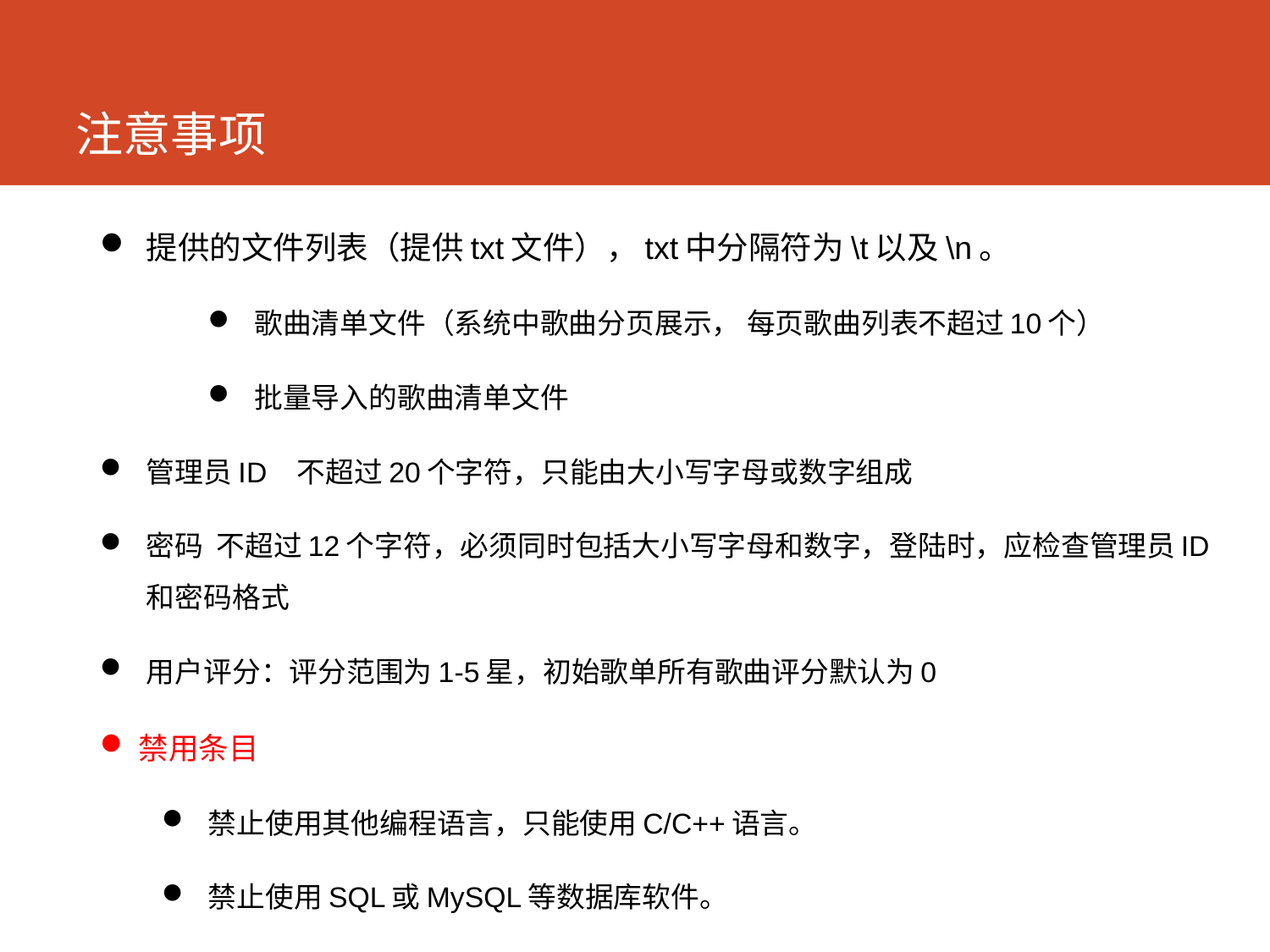

# 注意事项
提供的文件列表（提供txt文件），txt中分隔符为\t以及\n。
歌曲清单文件（系统中歌曲分页展示， 每页歌曲列表不超过10个）
批量导入的歌曲清单文件
管理员ID   不超过20个字符，只能由大小写字母或数字组成
密码  不超过12个字符，必须同时包括大小写字母和数字，登陆时，应检查管理员ID和密码格式
用户评分：评分范围为1-5星，初始歌单所有歌曲评分默认为0
禁用条目
禁止使用其他编程语言，只能使用C/C++语言。
禁止使用SQL或MySQL等数据库软件。